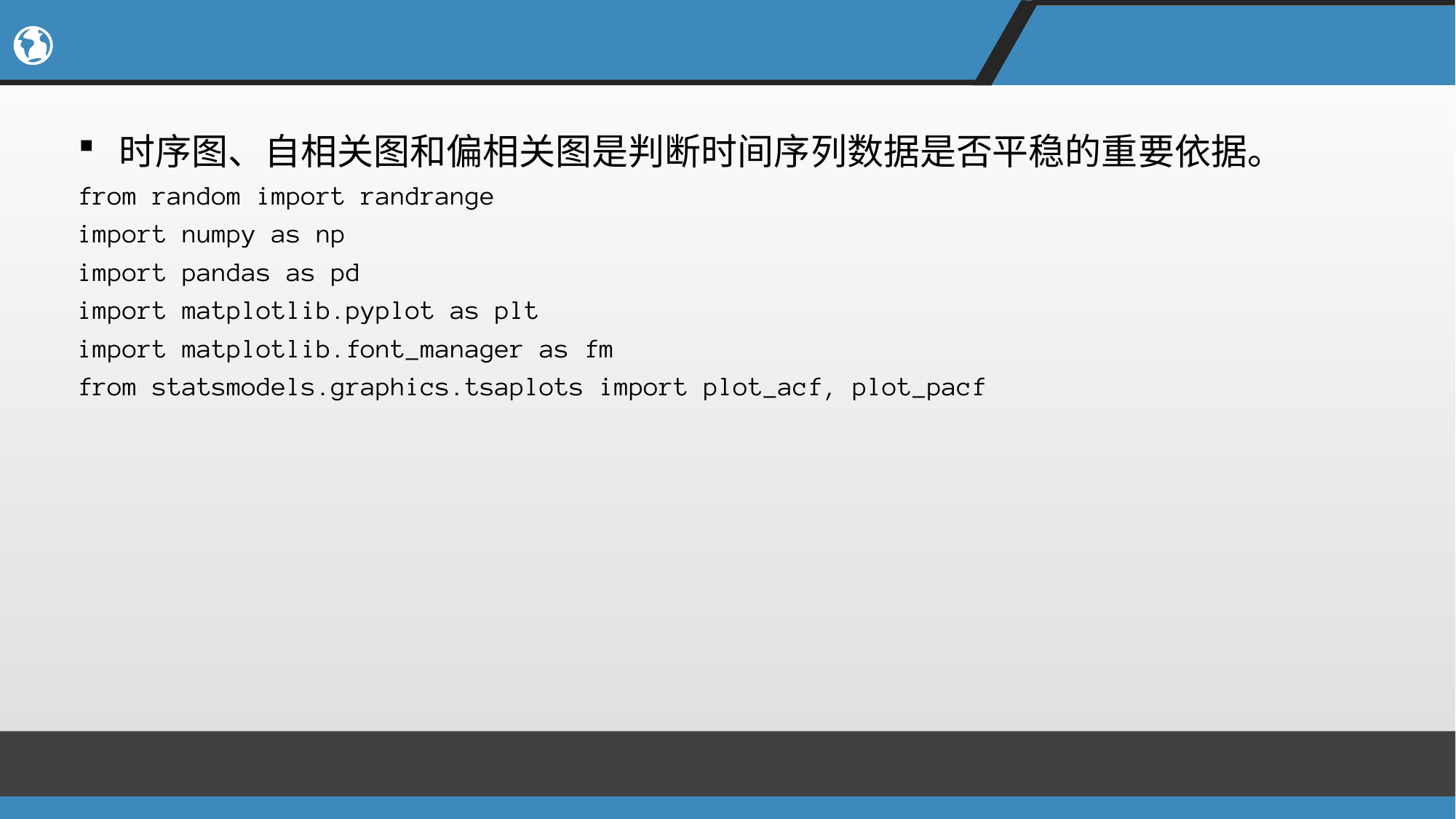

#

时序图、自相关图和偏相关图是判断时间序列数据是否平稳的重要依据。
from random import randrange
import numpy as np
import pandas as pd
import matplotlib.pyplot as plt
import matplotlib.font_manager as fm
from statsmodels.graphics.tsaplots import plot_acf, plot_pacf